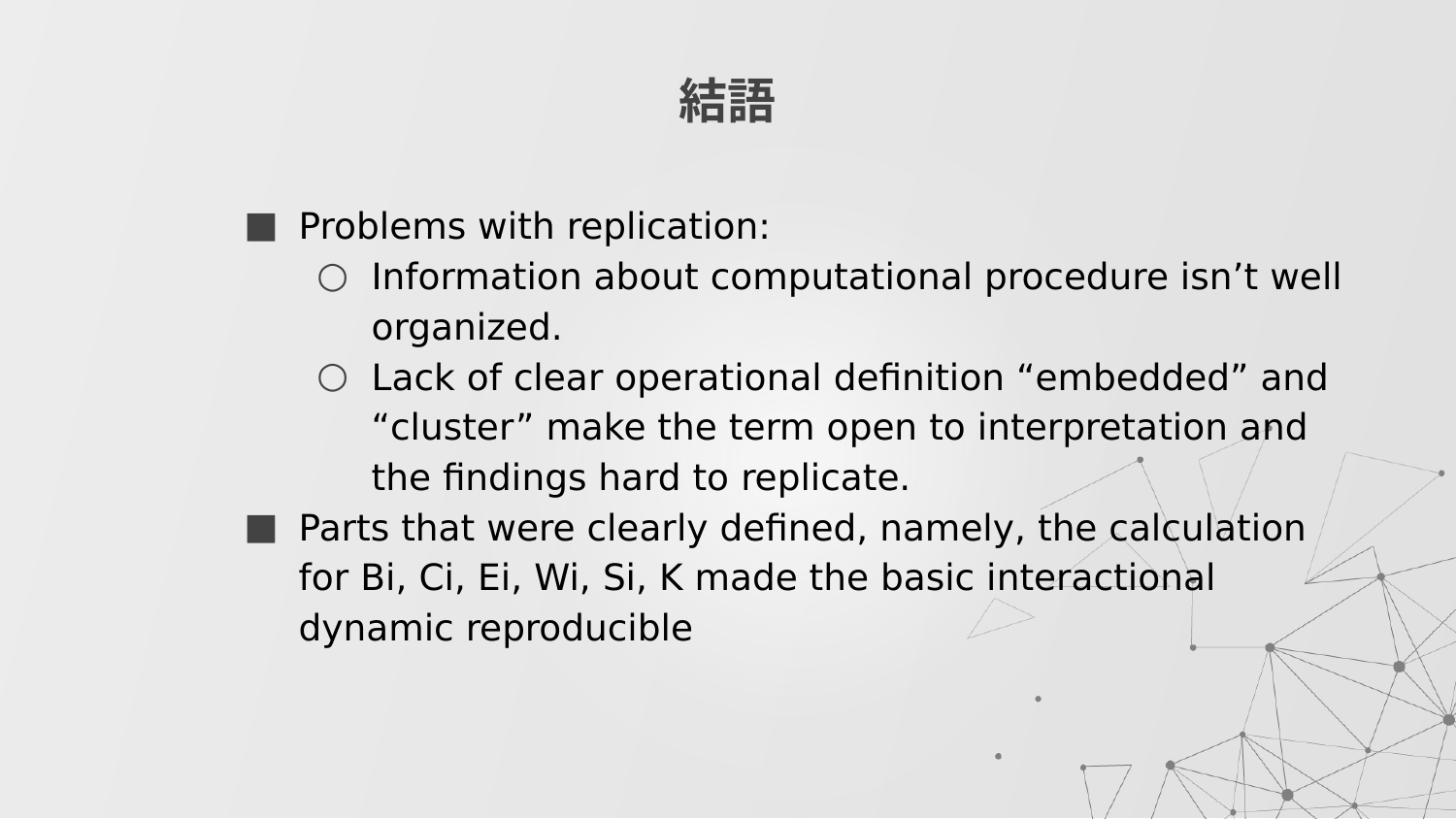

# 結語
Problems with replication:
Information about computational procedure isn’t well organized.
Lack of clear operational definition “embedded” and “cluster” make the term open to interpretation and the findings hard to replicate.
Parts that were clearly defined, namely, the calculation for Bi, Ci, Ei, Wi, Si, K made the basic interactional dynamic reproducible